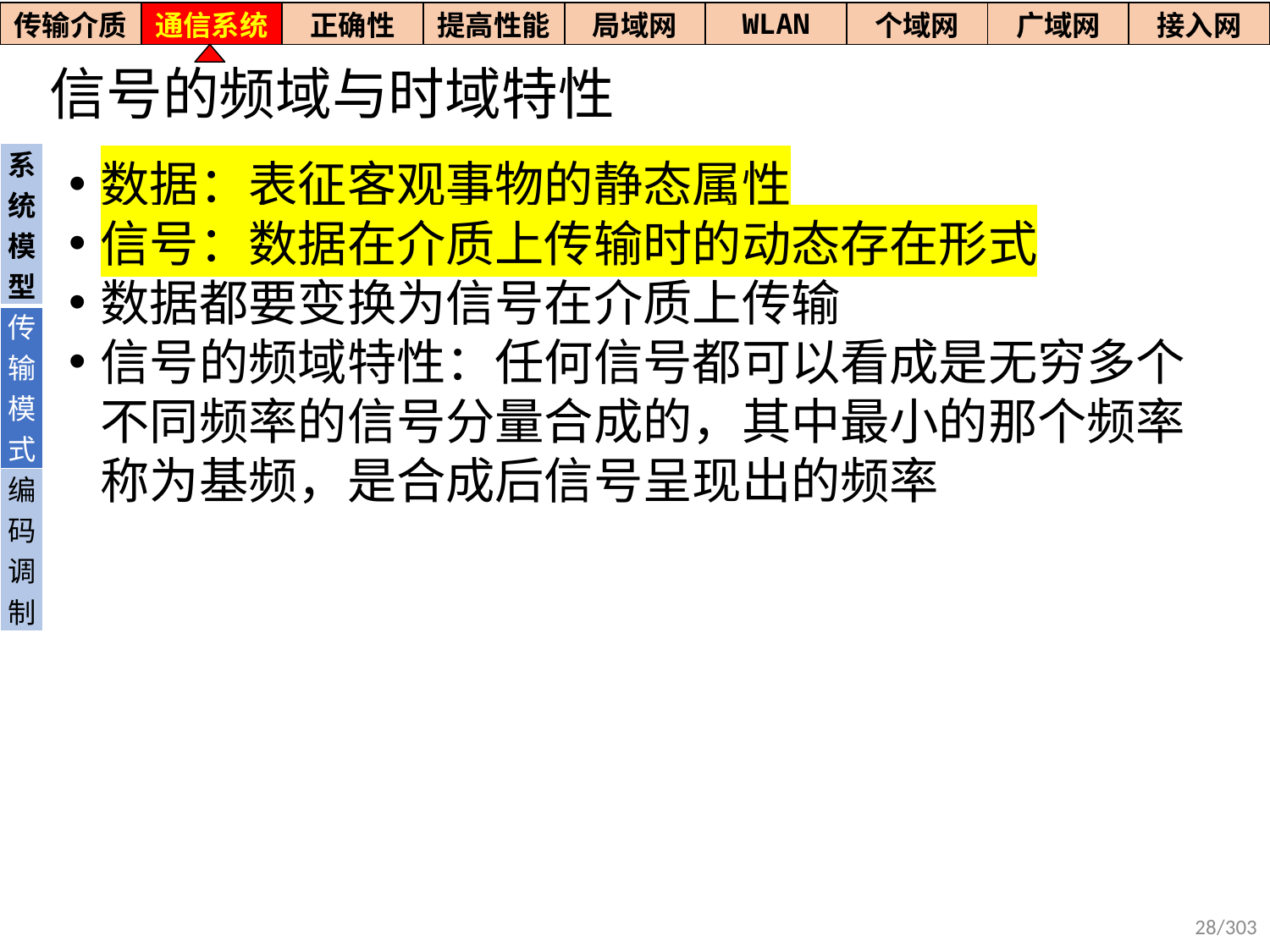

| 传输介质 | 通信系统 | 正确性 | 提高性能 | 局域网 | WLAN | 个域网 | 广域网 | 接入网 |
| --- | --- | --- | --- | --- | --- | --- | --- | --- |

# 信号的频域与时域特性
| 系统模型 |
| --- |
| 传输模式 |
| 编码调制 |
数据：表征客观事物的静态属性
信号：数据在介质上传输时的动态存在形式
数据都要变换为信号在介质上传输
信号的频域特性：任何信号都可以看成是无穷多个不同频率的信号分量合成的，其中最小的那个频率称为基频，是合成后信号呈现出的频率

28/303